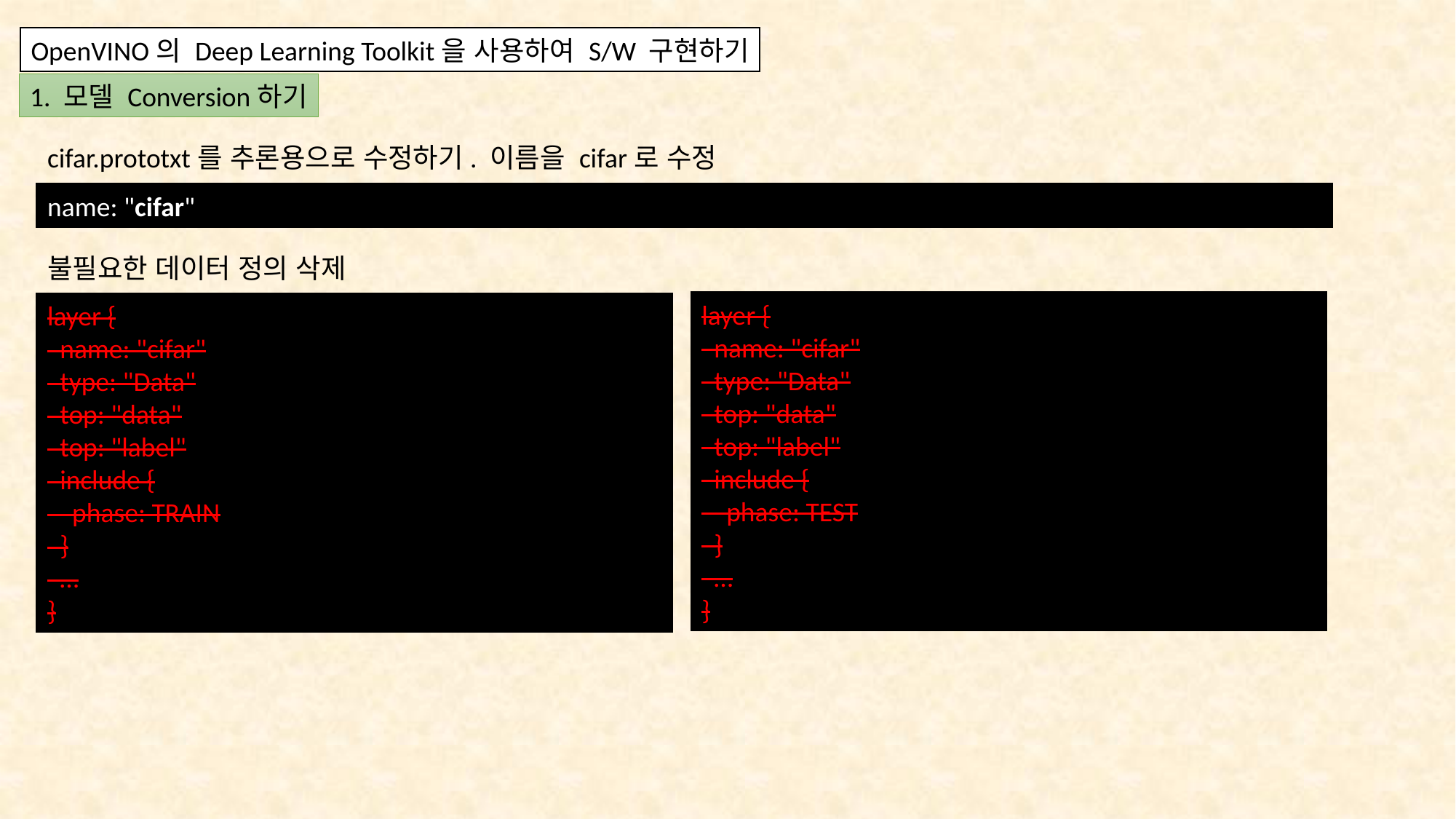

OpenVINO의 Deep Learning Toolkit을 사용하여 S/W 구현하기
1. 모델 Conversion하기
cifar.prototxt를 추론용으로 수정하기. 이름을 cifar로 수정
name: "cifar"
불필요한 데이터 정의 삭제
layer {
  name: "cifar"
  type: "Data"
  top: "data"
  top: "label"
  include {
    phase: TEST
  }
  …
}
layer {
  name: "cifar"
  type: "Data"
  top: "data"
  top: "label"
  include {
    phase: TRAIN
  }
  …
}